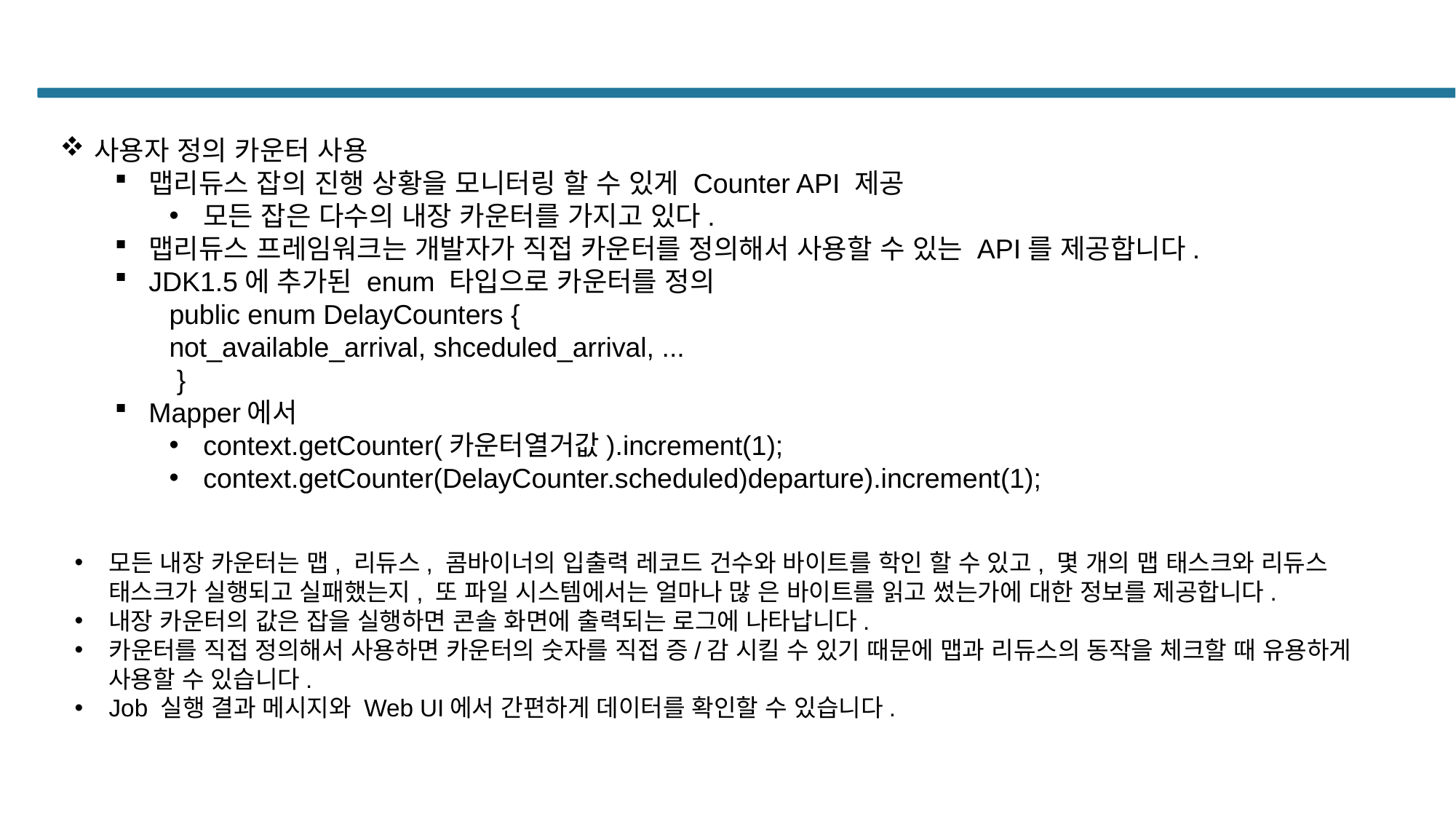

#
사용자 정의 카운터 사용
맵리듀스 잡의 진행 상황을 모니터링 할 수 있게 Counter API 제공
모든 잡은 다수의 내장 카운터를 가지고 있다.
맵리듀스 프레임워크는 개발자가 직접 카운터를 정의해서 사용할 수 있는 API를 제공합니다.
JDK1.5에 추가된 enum 타입으로 카운터를 정의
public enum DelayCounters {
not_available_arrival, shceduled_arrival, ...
 }
Mapper에서
context.getCounter(카운터열거값).increment(1);
context.getCounter(DelayCounter.scheduled)departure).increment(1);
모든 내장 카운터는 맵, 리듀스, 콤바이너의 입출력 레코드 건수와 바이트를 학인 할 수 있고, 몇 개의 맵 태스크와 리듀스 태스크가 실행되고 실패했는지, 또 파일 시스템에서는 얼마나 많 은 바이트를 읽고 썼는가에 대한 정보를 제공합니다.
내장 카운터의 값은 잡을 실행하면 콘솔 화면에 출력되는 로그에 나타납니다.
카운터를 직접 정의해서 사용하면 카운터의 숫자를 직접 증/감 시킬 수 있기 때문에 맵과 리듀스의 동작을 체크할 때 유용하게 사용할 수 있습니다.
Job 실행 결과 메시지와 Web UI에서 간편하게 데이터를 확인할 수 있습니다.